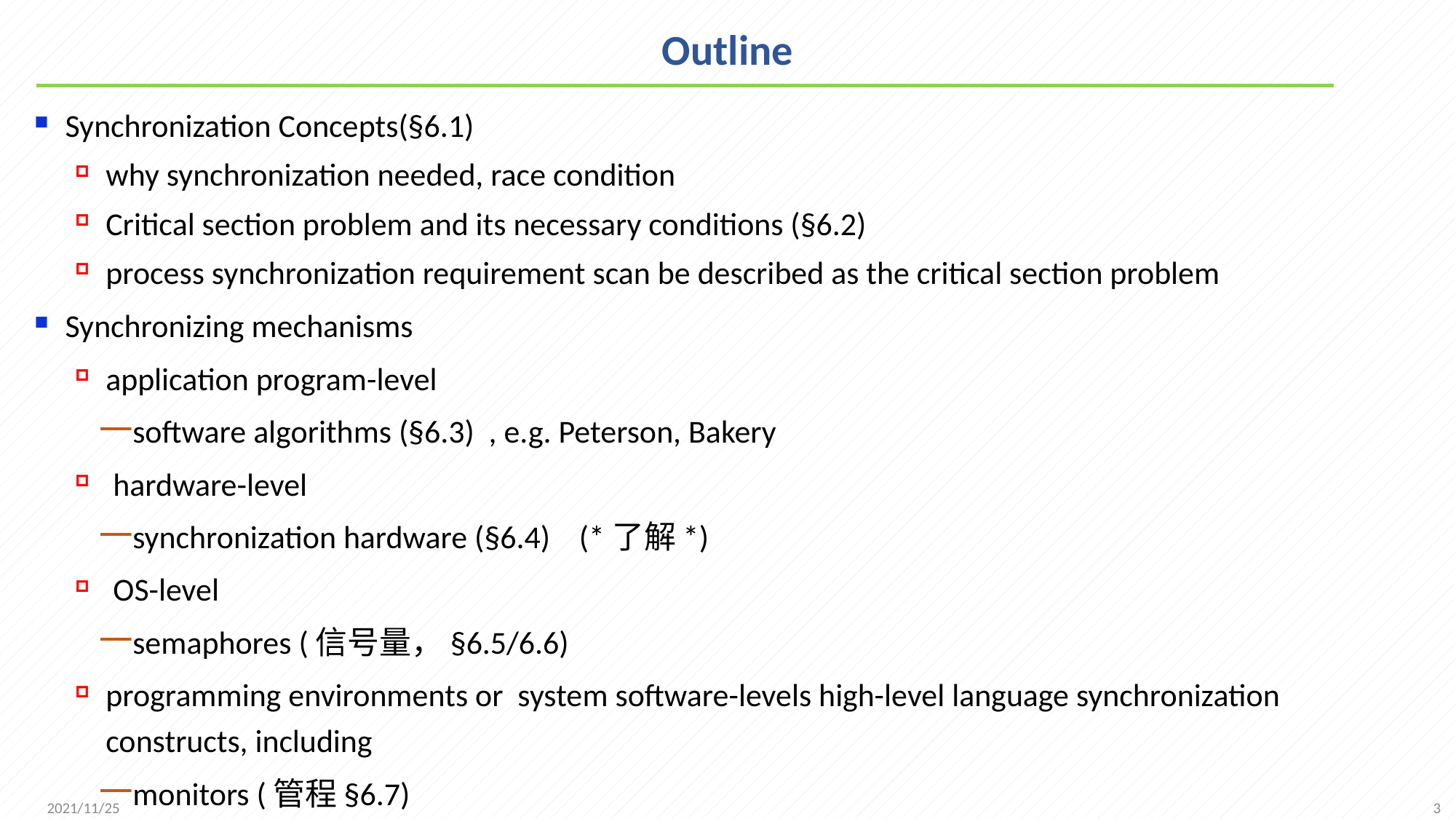

# Outline
Synchronization Concepts(§6.1)
why synchronization needed, race condition
Critical section problem and its necessary conditions (§6.2)
process synchronization requirement scan be described as the critical section problem
Synchronizing mechanisms
application program-level
software algorithms (§6.3)  , e.g. Peterson, Bakery
 hardware-level
synchronization hardware (§6.4)    (*了解*)
 OS-level
semaphores (信号量，§6.5/6.6)
programming environments or  system software-levels high-level language synchronization constructs, including
monitors (管程§6.7)

3
2021/11/25